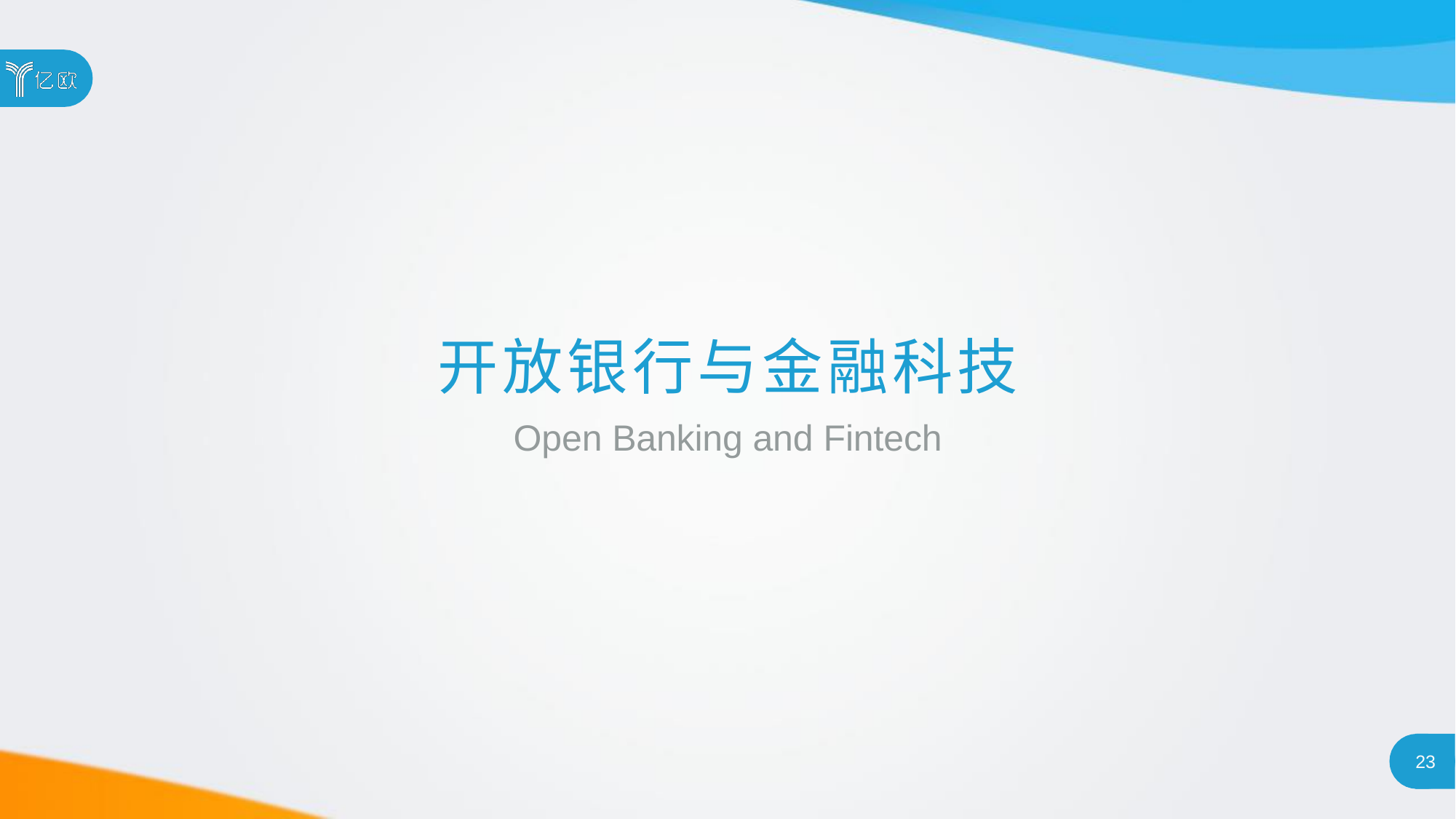

# 开放银行与金融科技
Open Banking and Fintech
23